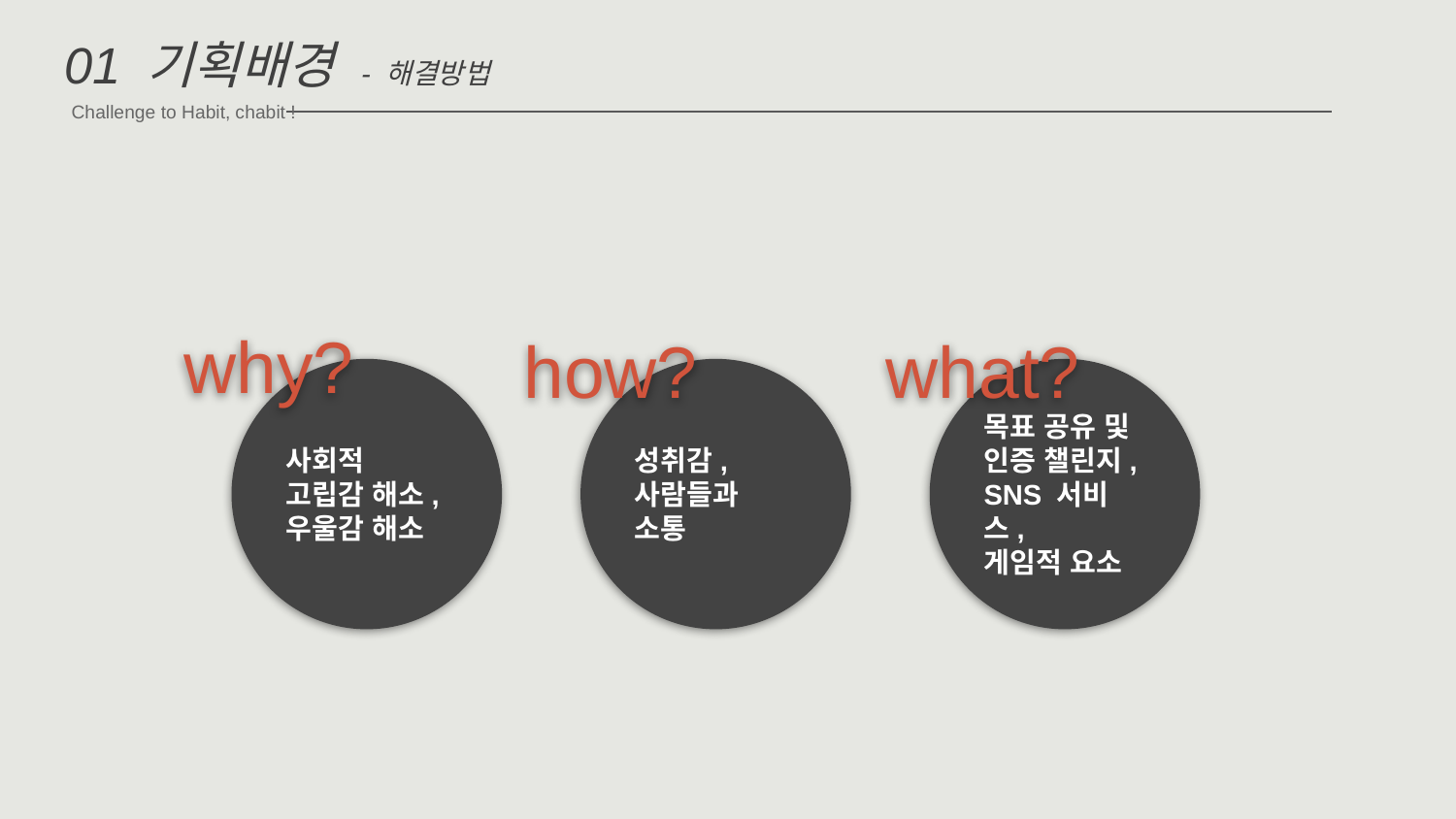

# 01 기획배경 - 해결방법
Challenge to Habit, chabit !
why?
what?
how?
사회적 고립감 해소,
우울감 해소
성취감,
사람들과 소통
목표 공유 및 인증 챌린지,
SNS 서비스,
게임적 요소